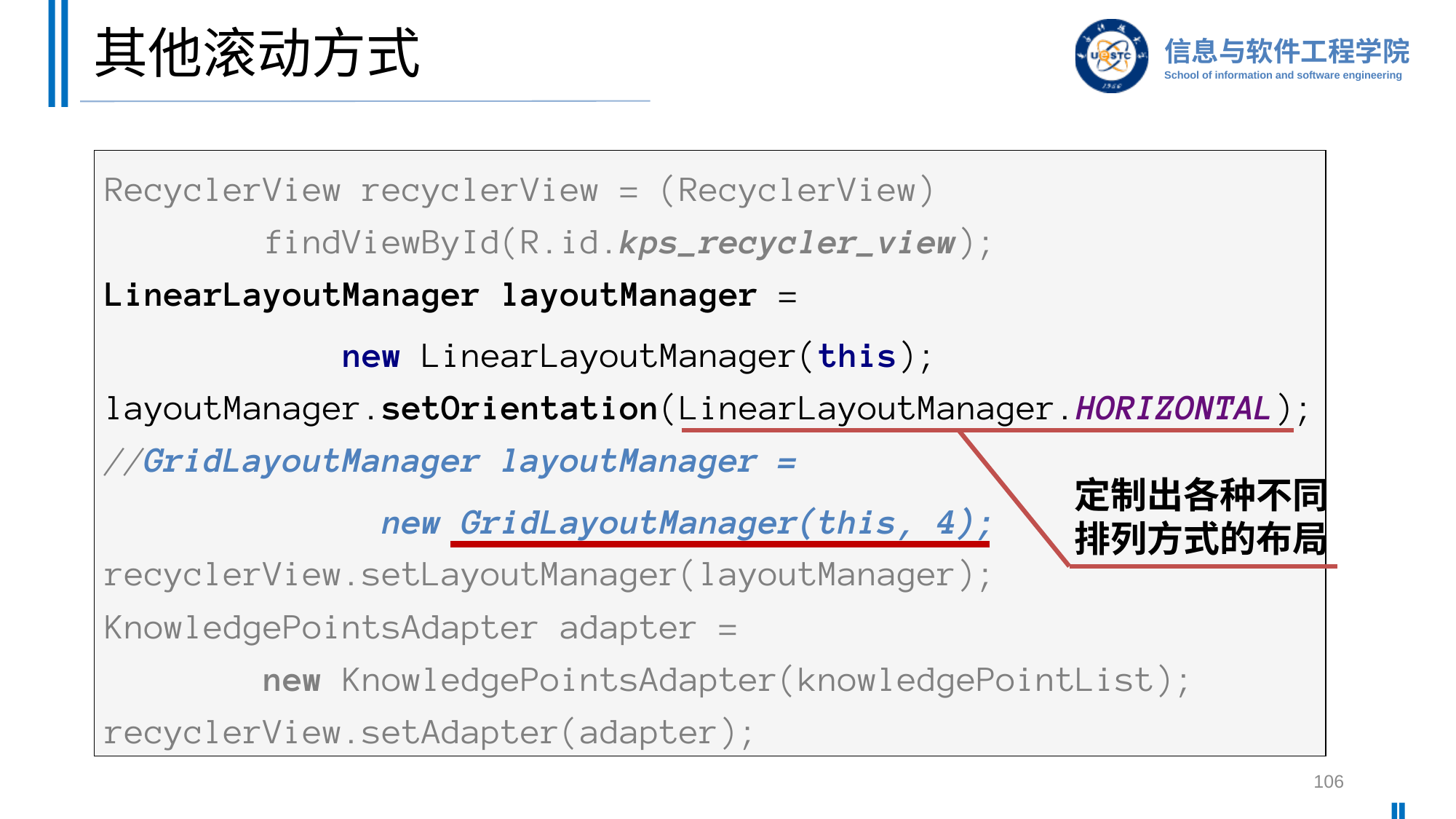

# 其他滚动方式
RecyclerView recyclerView = (RecyclerView)
        findViewById(R.id.kps_recycler_view);
LinearLayoutManager layoutManager =
            new LinearLayoutManager(this);
layoutManager.setOrientation(LinearLayoutManager.HORIZONTAL);
//GridLayoutManager layoutManager =
              new GridLayoutManager(this, 4);
recyclerView.setLayoutManager(layoutManager);
KnowledgePointsAdapter adapter =
        new KnowledgePointsAdapter(knowledgePointList);
recyclerView.setAdapter(adapter);
定制出各种不同排列方式的布局
106